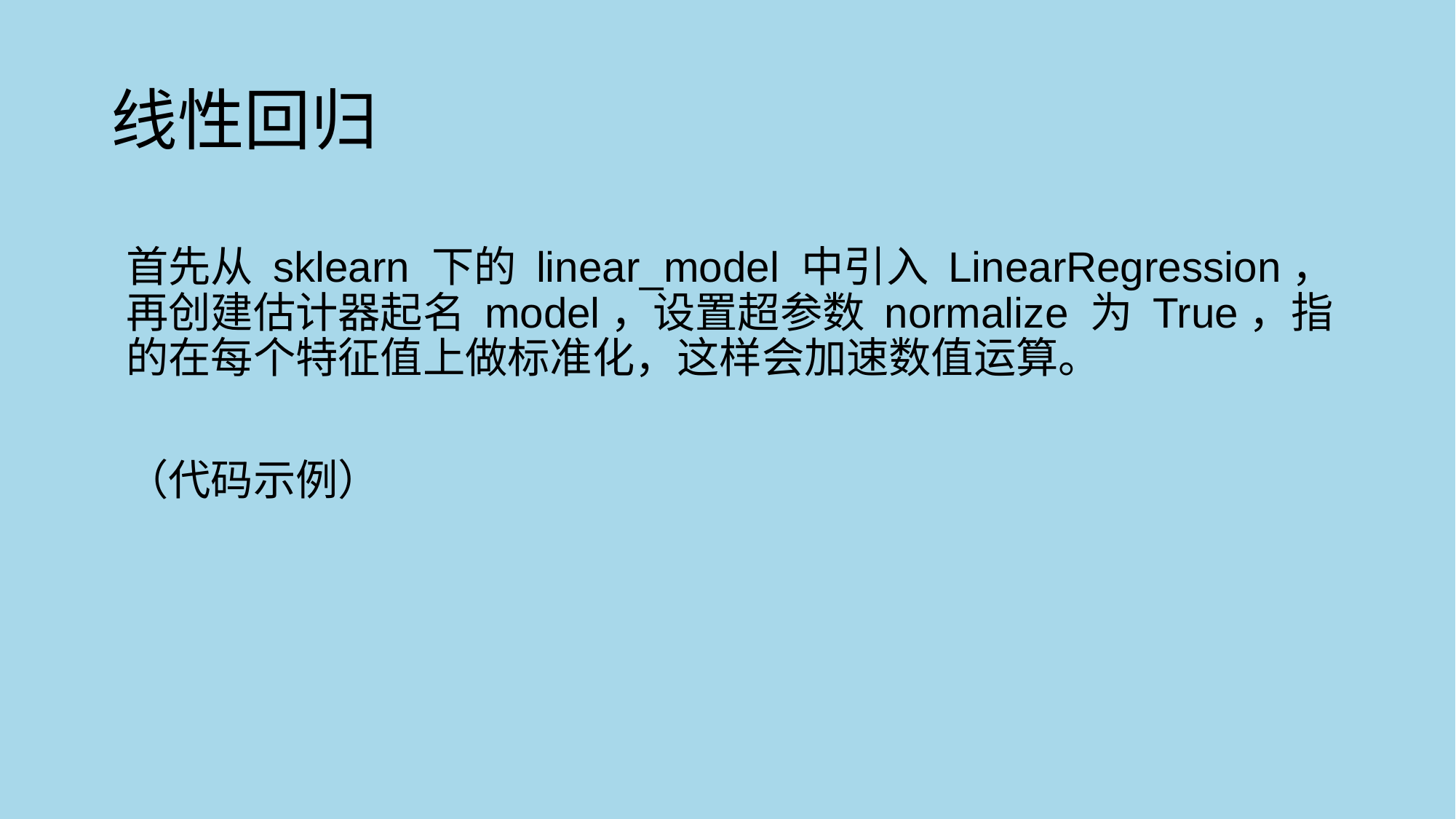

# 线性回归

首先从 sklearn 下的 linear_model 中引入 LinearRegression，再创建估计器起名 model，设置超参数 normalize 为 True，指的在每个特征值上做标准化，这样会加速数值运算。

（代码示例）